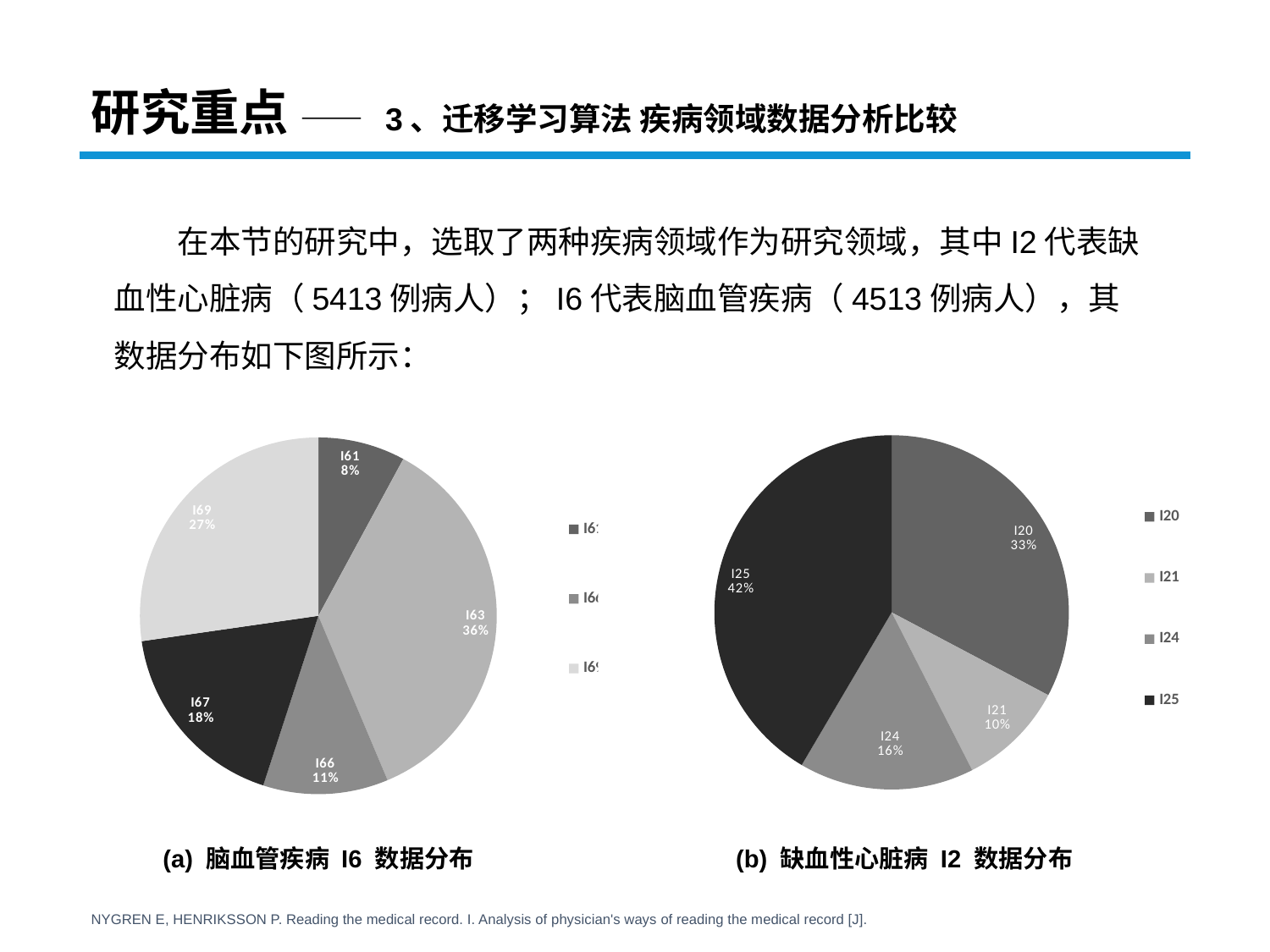

研究重点 ——  3、迁移学习算法 疾病领域数据分析比较
在本节的研究中，选取了两种疾病领域作为研究领域，其中I2代表缺血性心脏病（5413例病人）；I6代表脑血管疾病（4513例病人），其数据分布如下图所示：

### Chart

| Category |  |
|---|---|
| I20 | 1162.0 |
| I21 | 346.0 |
| I24 | 567.0 |
| I25 | 1474.0 |

### Chart

| Category |  |  |
|---|---|---|
| I61 | 253.0 | 253.0 |
| I63 | 1144.0 | 1144.0 |
| I66 | 363.0 | 363.0 |
| I67 | 567.0 | 567.0 |
| I69 | 873.0 | 873.0 |
(b) 缺血性心脏病 I2 数据分布
(a) 脑血管疾病 I6 数据分布
NYGREN E, HENRIKSSON P. Reading the medical record. I. Analysis of physician's ways of reading the medical record [J].